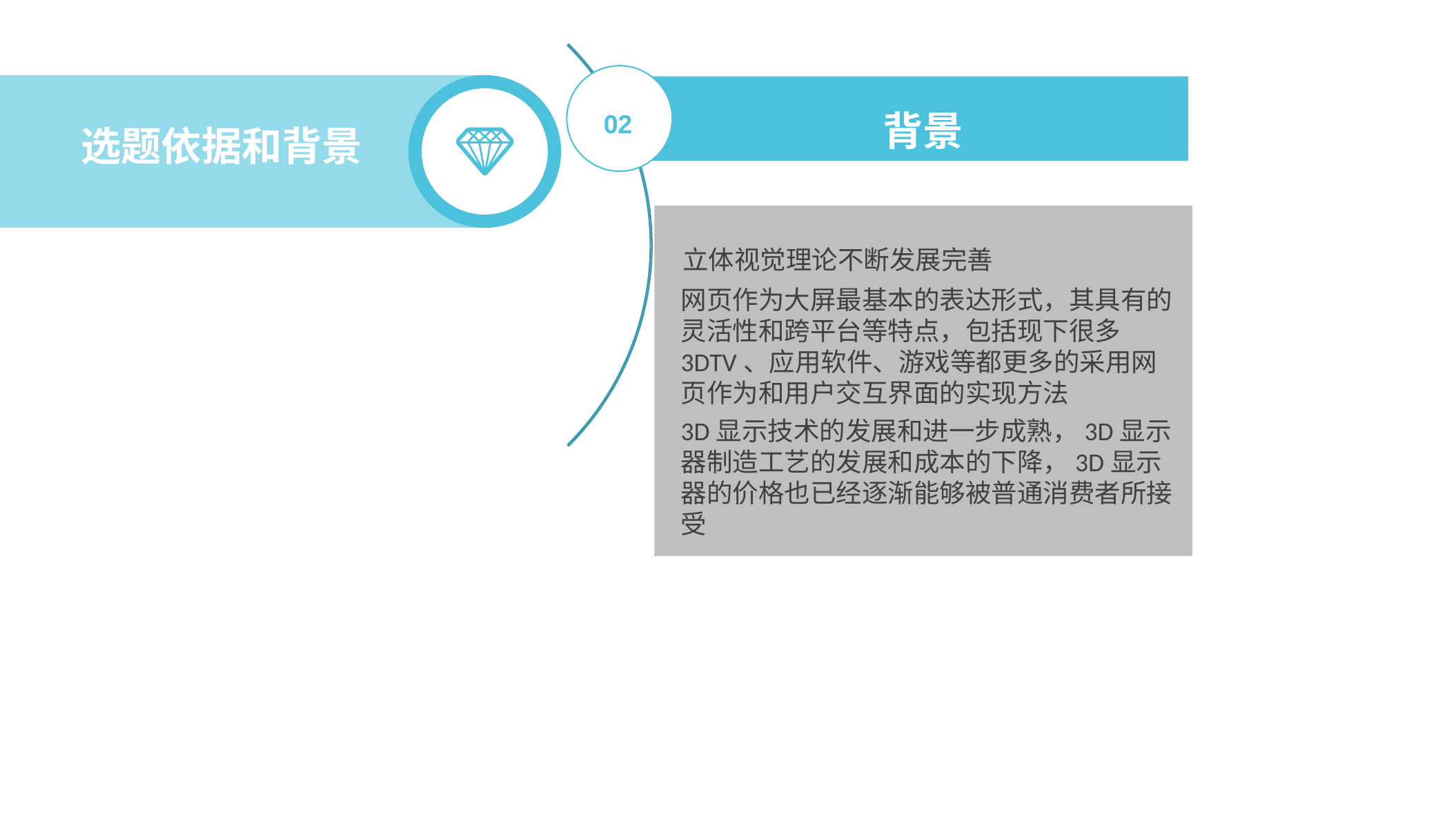

背景
02

选题依据和背景

立体视觉理论不断发展完善
网页作为大屏最基本的表达形式，其具有的灵活性和跨平台等特点，包括现下很多3DTV、应用软件、游戏等都更多的采用网页作为和用户交互界面的实现方法
3D显示技术的发展和进一步成熟，3D显示器制造工艺的发展和成本的下降，3D显示器的价格也已经逐渐能够被普通消费者所接受